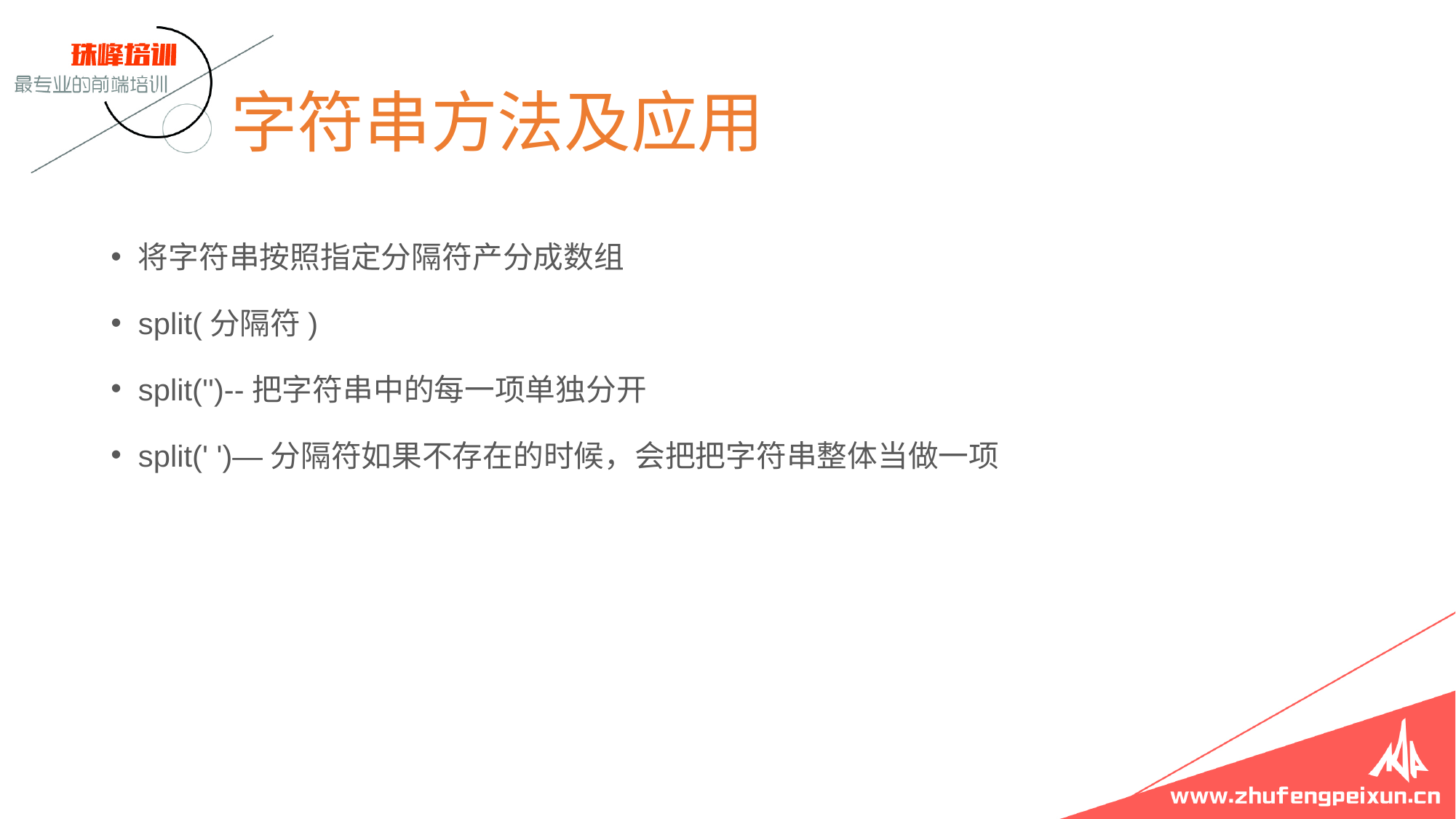

# 字符串方法及应用
将字符串按照指定分隔符产分成数组
split(分隔符)
split('')--把字符串中的每一项单独分开
split(' ')—分隔符如果不存在的时候，会把把字符串整体当做一项